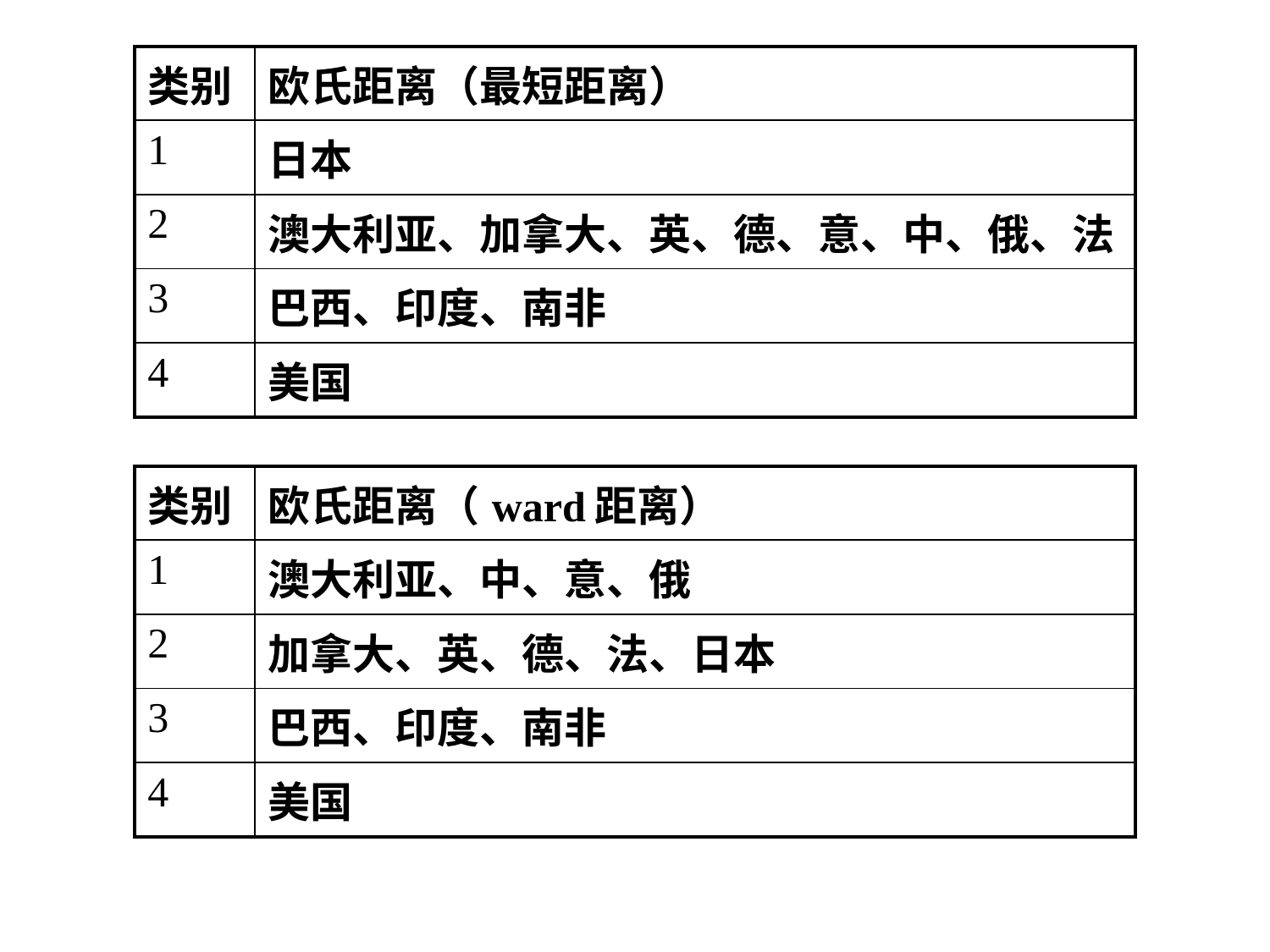

| 类别 | 欧氏距离（最短距离） |
| --- | --- |
| 1 | 日本 |
| 2 | 澳大利亚、加拿大、英、德、意、中、俄、法 |
| 3 | 巴西、印度、南非 |
| 4 | 美国 |
| 类别 | 欧氏距离（ward距离） |
| --- | --- |
| 1 | 澳大利亚、中、意、俄 |
| 2 | 加拿大、英、德、法、日本 |
| 3 | 巴西、印度、南非 |
| 4 | 美国 |